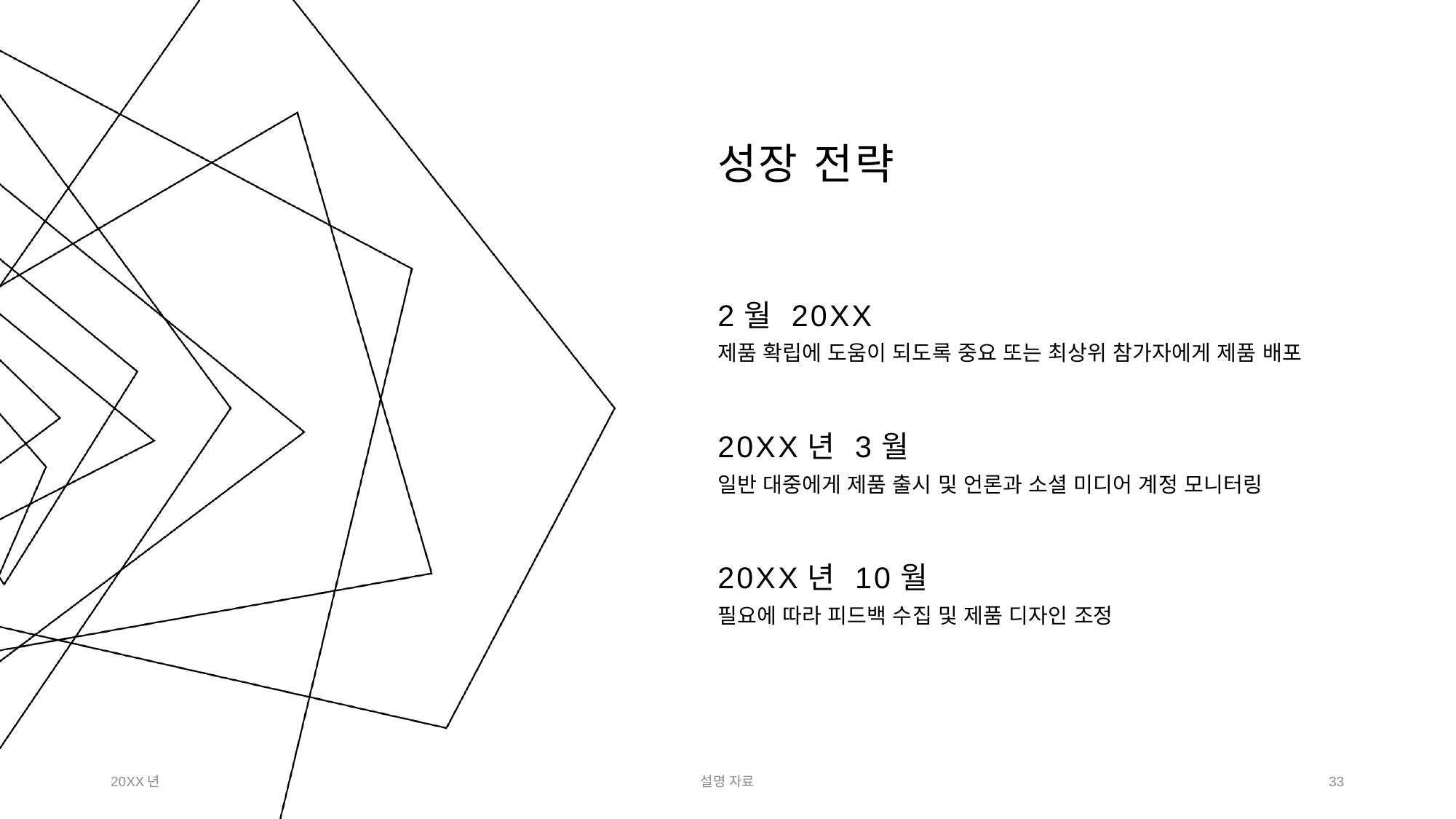

# 성장 전략
2월 20XX
제품 확립에 도움이 되도록 중요 또는 최상위 참가자에게 제품 배포
20XX년 3월
일반 대중에게 제품 출시 및 언론과 소셜 미디어 계정 모니터링
20XX년 10월
필요에 따라 피드백 수집 및 제품 디자인 조정

20XX년
설명 자료
33